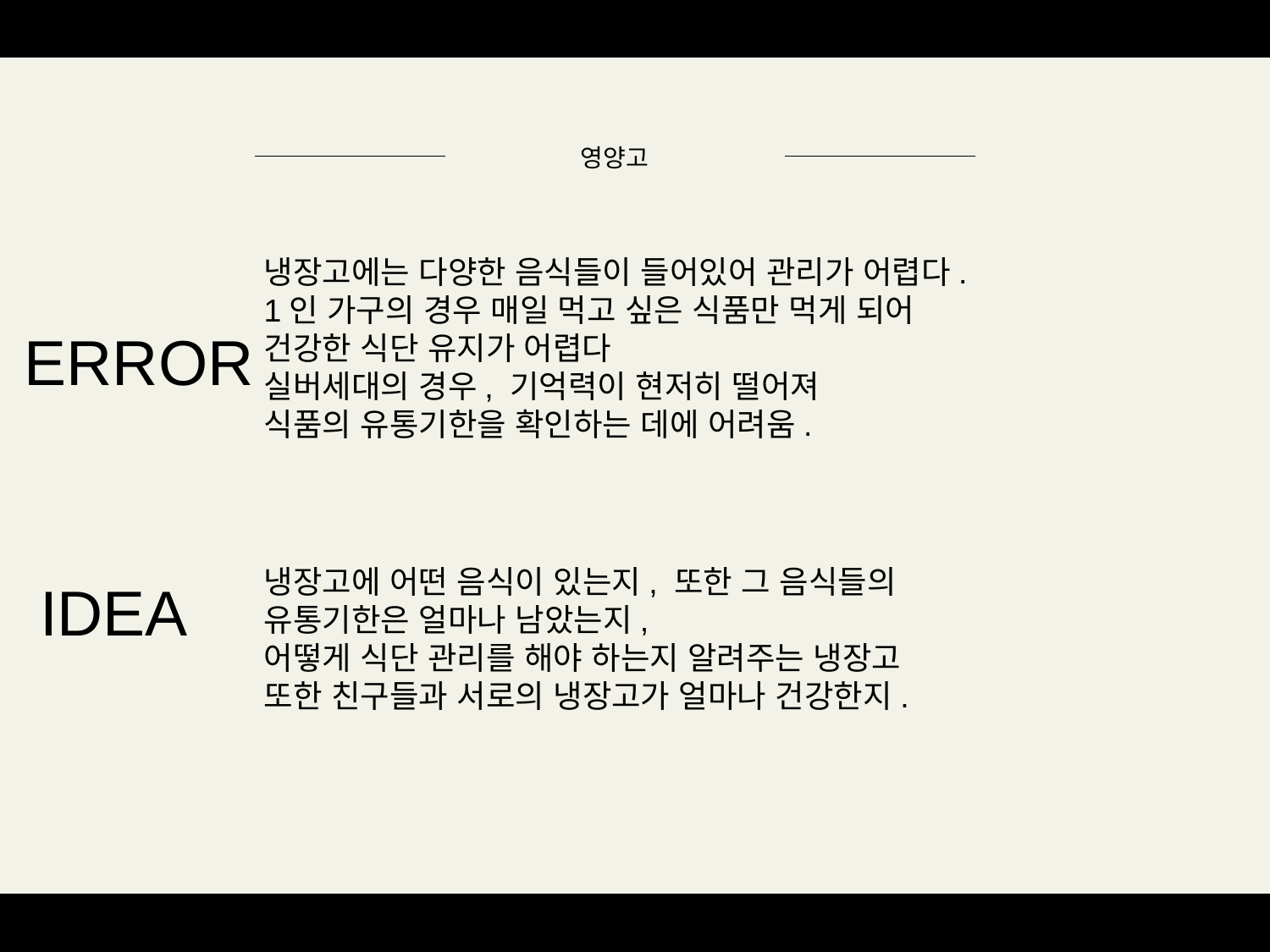

영양고
냉장고에는 다양한 음식들이 들어있어 관리가 어렵다.
1인 가구의 경우 매일 먹고 싶은 식품만 먹게 되어
건강한 식단 유지가 어렵다
실버세대의 경우, 기억력이 현저히 떨어져
식품의 유통기한을 확인하는 데에 어려움.
ERROR
냉장고에 어떤 음식이 있는지, 또한 그 음식들의
유통기한은 얼마나 남았는지,
어떻게 식단 관리를 해야 하는지 알려주는 냉장고
또한 친구들과 서로의 냉장고가 얼마나 건강한지.

IDEA